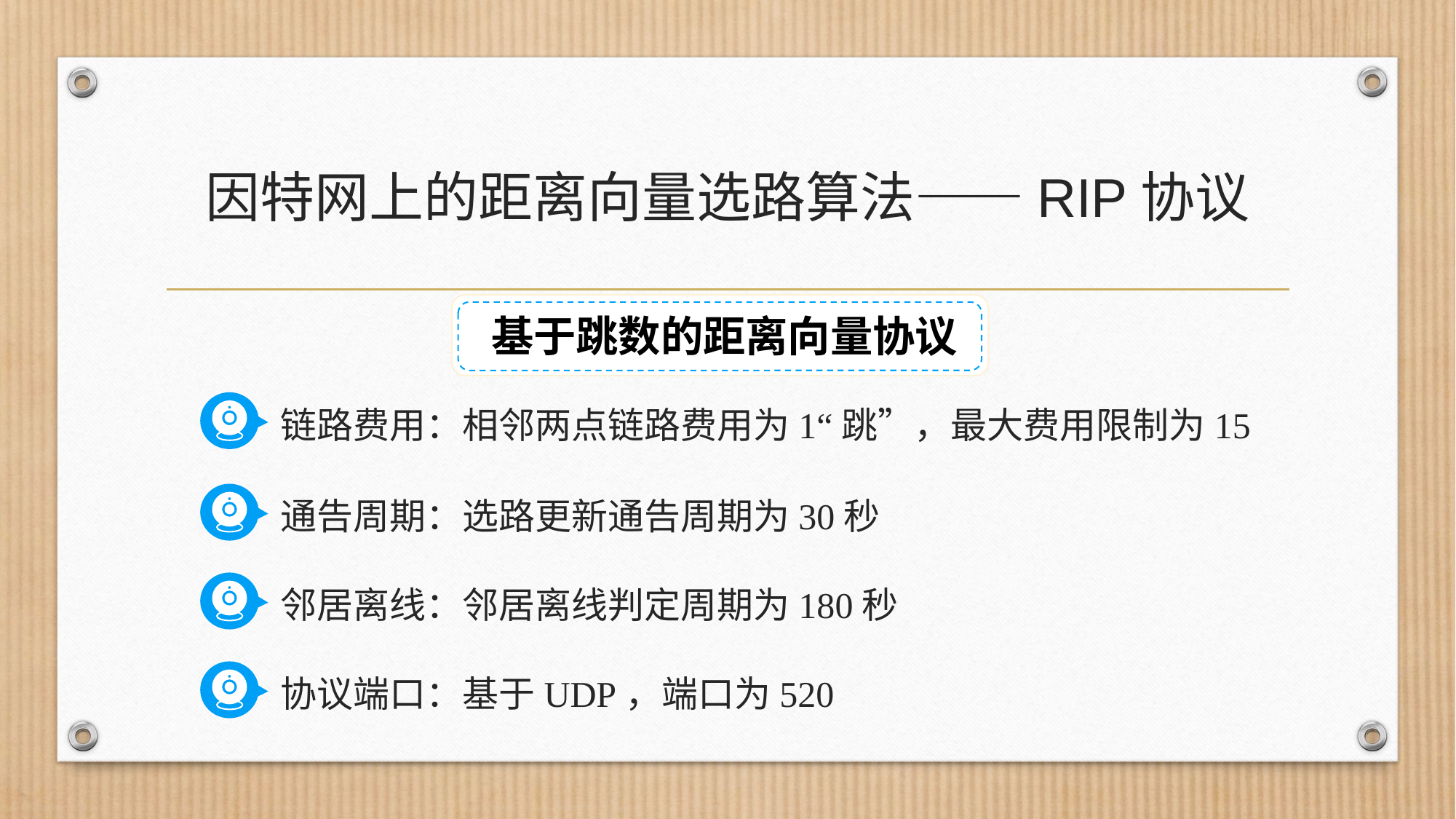

# 因特网上的距离向量选路算法——RIP协议

基于跳数的距离向量协议

链路费用：相邻两点链路费用为1“跳”，最大费用限制为15

通告周期：选路更新通告周期为30秒

邻居离线：邻居离线判定周期为180秒

协议端口：基于UDP，端口为520